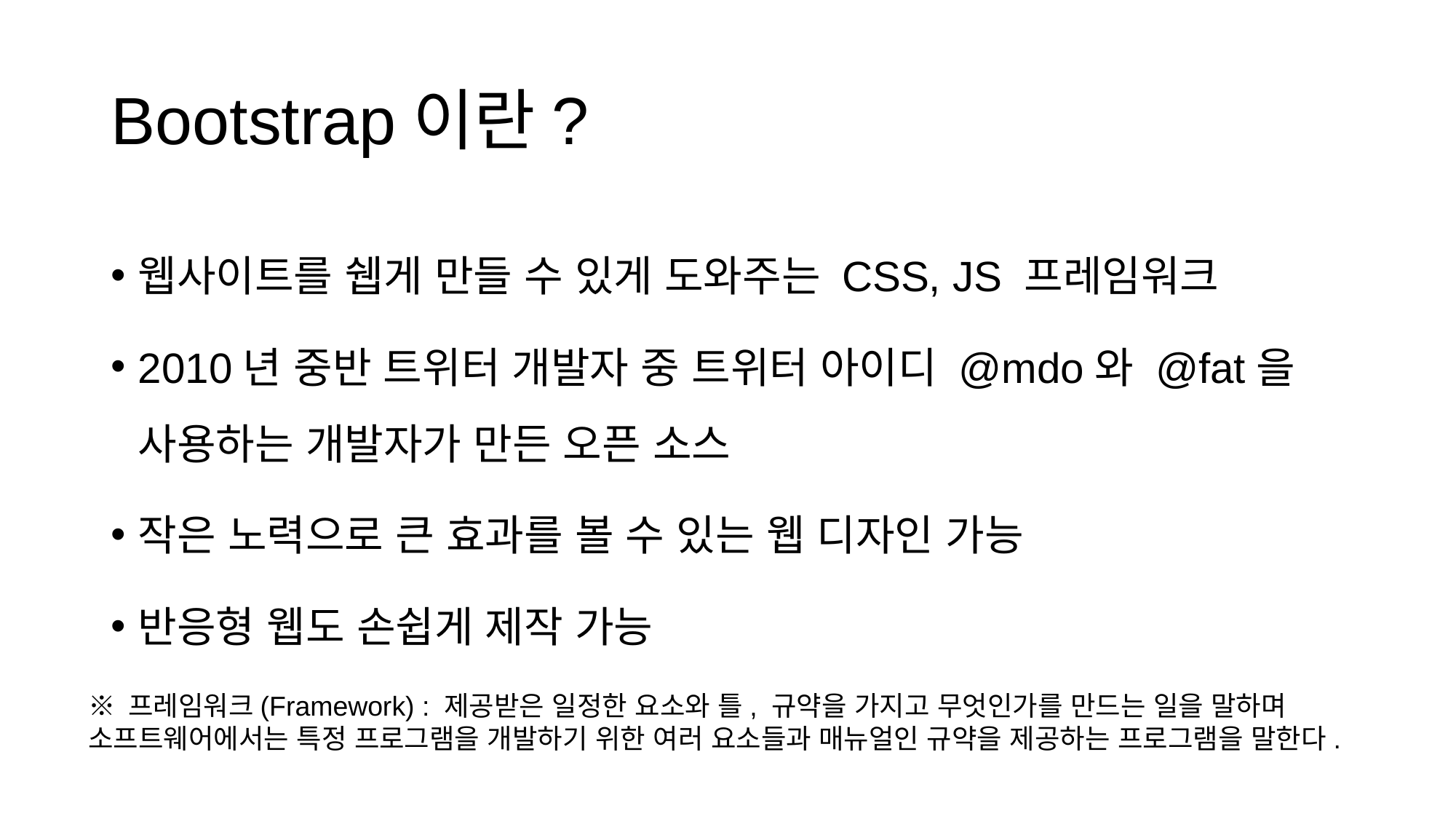

# Bootstrap이란?
웹사이트를 쉡게 만들 수 있게 도와주는 CSS, JS 프레임워크
2010년 중반 트위터 개발자 중 트위터 아이디 @mdo와 @fat을 사용하는 개발자가 만든 오픈 소스
작은 노력으로 큰 효과를 볼 수 있는 웹 디자인 가능
반응형 웹도 손쉽게 제작 가능
※ 프레임워크(Framework) : 제공받은 일정한 요소와 틀, 규약을 가지고 무엇인가를 만드는 일을 말하며 소프트웨어에서는 특정 프로그램을 개발하기 위한 여러 요소들과 매뉴얼인 규약을 제공하는 프로그램을 말한다.